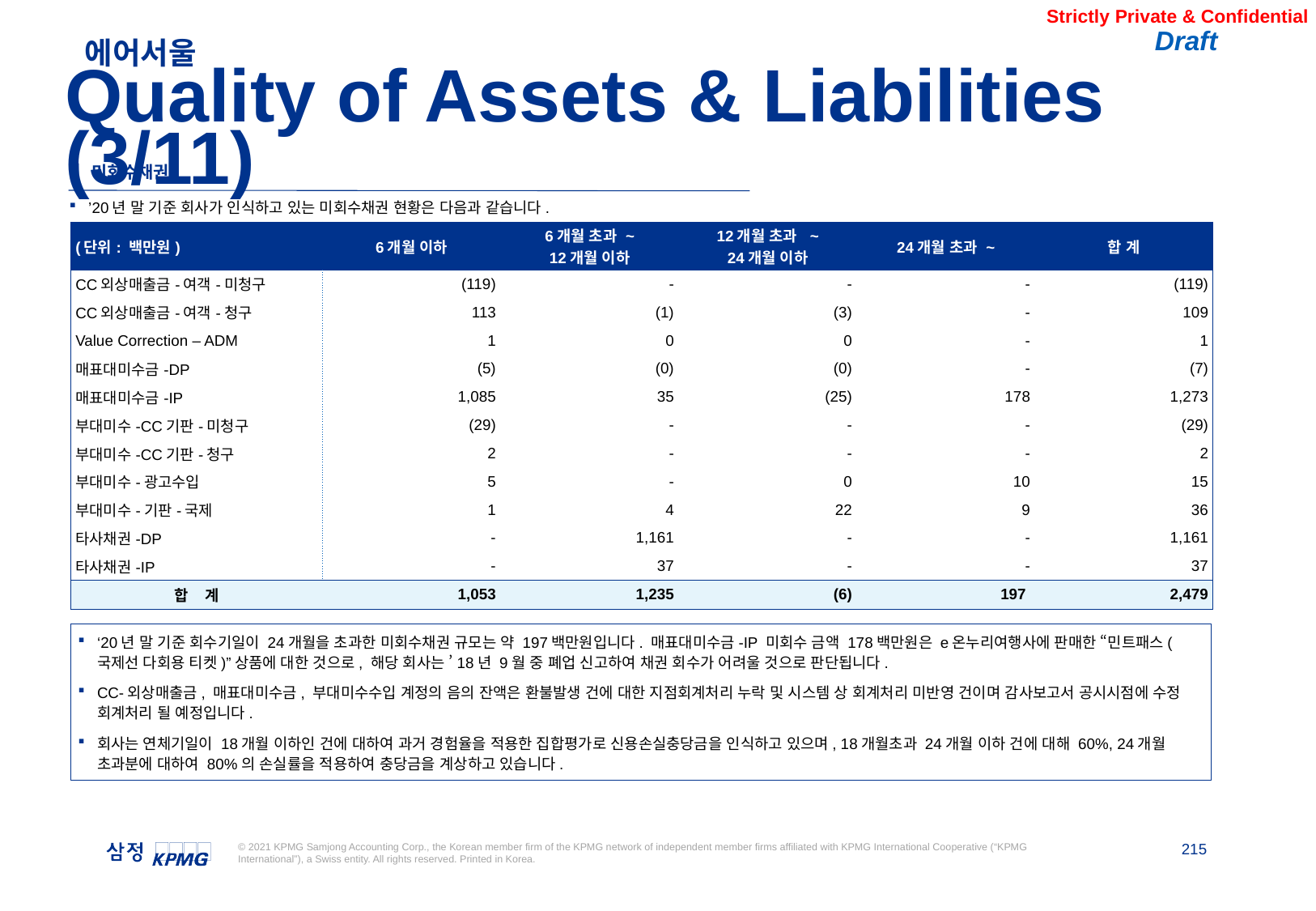

에어서울
Quality of Assets & Liabilities (3/11)
▌미회수채권

’20년 말 기준 회사가 인식하고 있는 미회수채권 현황은 다음과 같습니다.
| (단위: 백만원) | 6개월 이하 | 6개월 초과 ~ 12개월 이하 | 12개월 초과 ~ 24개월 이하 | 24개월 초과 ~ | 합 계 |
| --- | --- | --- | --- | --- | --- |
| CC외상매출금-여객-미청구 | (119) | - | - | - | (119) |
| CC외상매출금-여객-청구 | 113 | (1) | (3) | - | 109 |
| Value Correction – ADM | 1 | 0 | 0 | - | 1 |
| 매표대미수금-DP | (5) | (0) | (0) | - | (7) |
| 매표대미수금-IP | 1,085 | 35 | (25) | 178 | 1,273 |
| 부대미수-CC기판-미청구 | (29) | - | - | - | (29) |
| 부대미수-CC기판-청구 | 2 | - | - | - | 2 |
| 부대미수-광고수입 | 5 | - | 0 | 10 | 15 |
| 부대미수-기판-국제 | 1 | 4 | 22 | 9 | 36 |
| 타사채권-DP | - | 1,161 | - | - | 1,161 |
| 타사채권-IP | - | 37 | - | - | 37 |
| 합 계 | 1,053 | 1,235 | (6) | 197 | 2,479 |
‘20년 말 기준 회수기일이 24개월을 초과한 미회수채권 규모는 약 197백만원입니다. 매표대미수금-IP 미회수 금액 178백만원은 e온누리여행사에 판매한 “민트패스(국제선 다회용 티켓)”상품에 대한 것으로, 해당 회사는 ’18년 9월 중 폐업 신고하여 채권 회수가 어려울 것으로 판단됩니다.
CC-외상매출금, 매표대미수금, 부대미수수입 계정의 음의 잔액은 환불발생 건에 대한 지점회계처리 누락 및 시스템 상 회계처리 미반영 건이며 감사보고서 공시시점에 수정 회계처리 될 예정입니다.
회사는 연체기일이 18개월 이하인 건에 대하여 과거 경험율을 적용한 집합평가로 신용손실충당금을 인식하고 있으며, 18개월초과 24개월 이하 건에 대해 60%, 24개월 초과분에 대하여 80%의 손실률을 적용하여 충당금을 계상하고 있습니다.